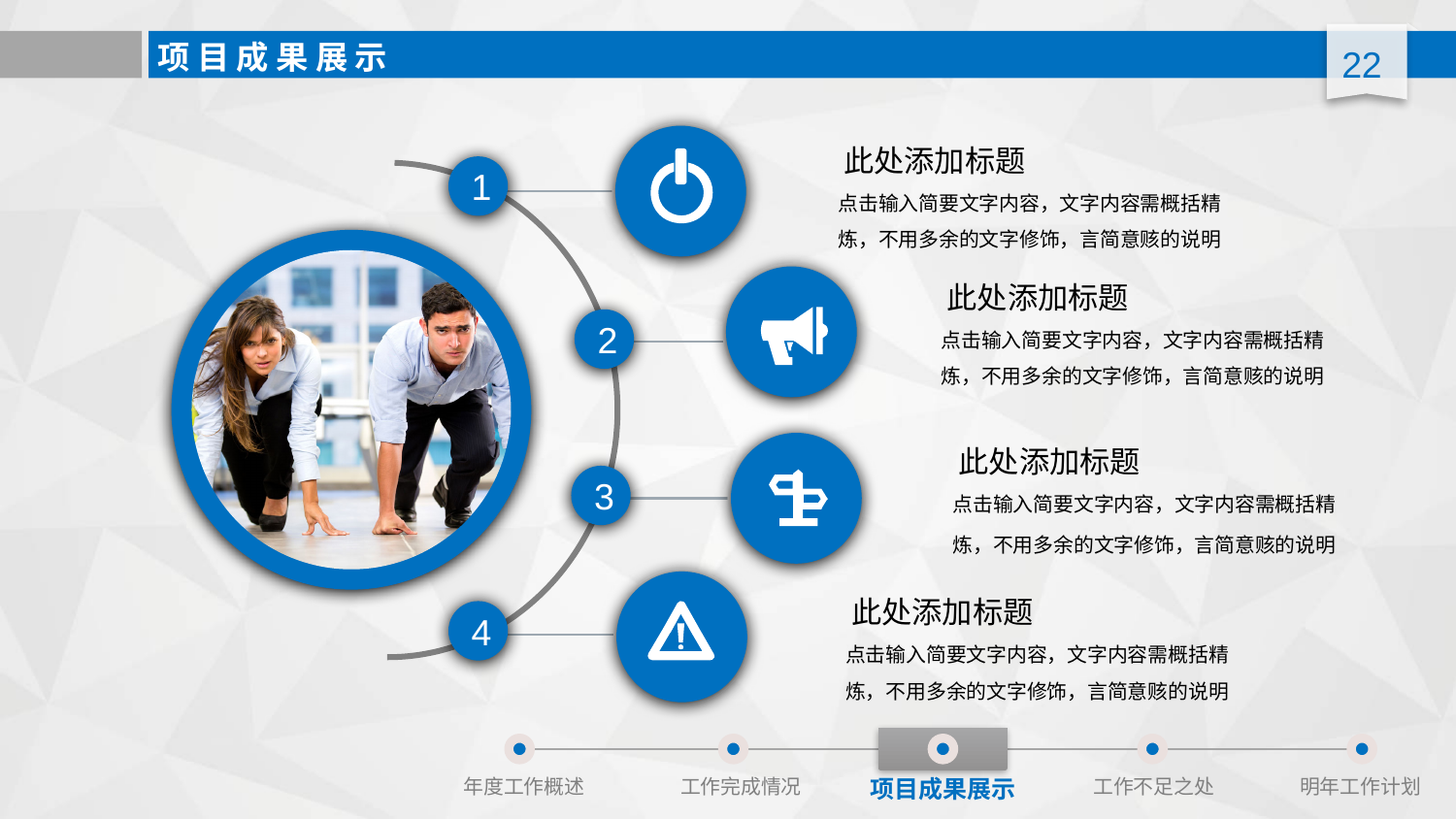

项 目 成 果 展 示

此处添加标题
1
点击输入简要文字内容，文字内容需概括精炼，不用多余的文字修饰，言简意赅的说明

此处添加标题
点击输入简要文字内容，文字内容需概括精炼，不用多余的文字修饰，言简意赅的说明
2

此处添加标题
3
点击输入简要文字内容，文字内容需概括精
炼，不用多余的文字修饰，言简意赅的说明

此处添加标题
4
点击输入简要文字内容，文字内容需概括精炼，不用多余的文字修饰，言简意赅的说明